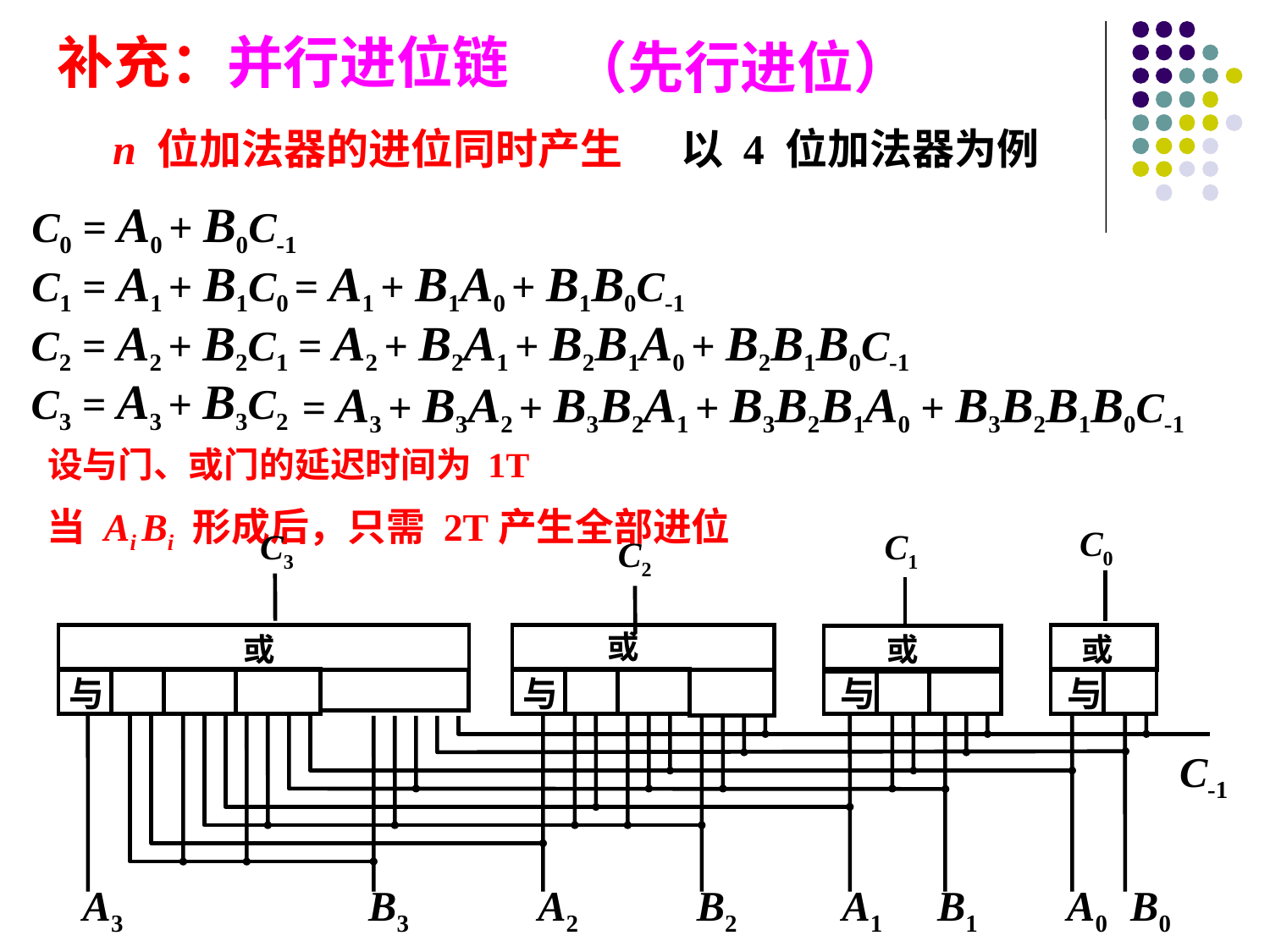

补充：并行进位链
（先行进位）
n 位加法器的进位同时产生
以 4 位加法器为例
C0 = A0 + B0C-1
C1 = A1 + B1C0
   = A1 + B1A0 + B1B0C-1
C2 = A2 + B2C1
  = A2 + B2A1 + B2B1A0 + B2B1B0C-1
C3 = A3 + B3C2
  = A3 + B3A2 + B3B2A1 + B3B2B1A0 + B3B2B1B0C-1
设与门、或门的延迟时间为 1T
当 Ai Bi 形成后，只需 2T产生全部进位
C0
C3
C1
C2

或
          或
或
或

与
与
 与
 与

C-1
A3
B3
A2
B2
A1
B1
A0
B0